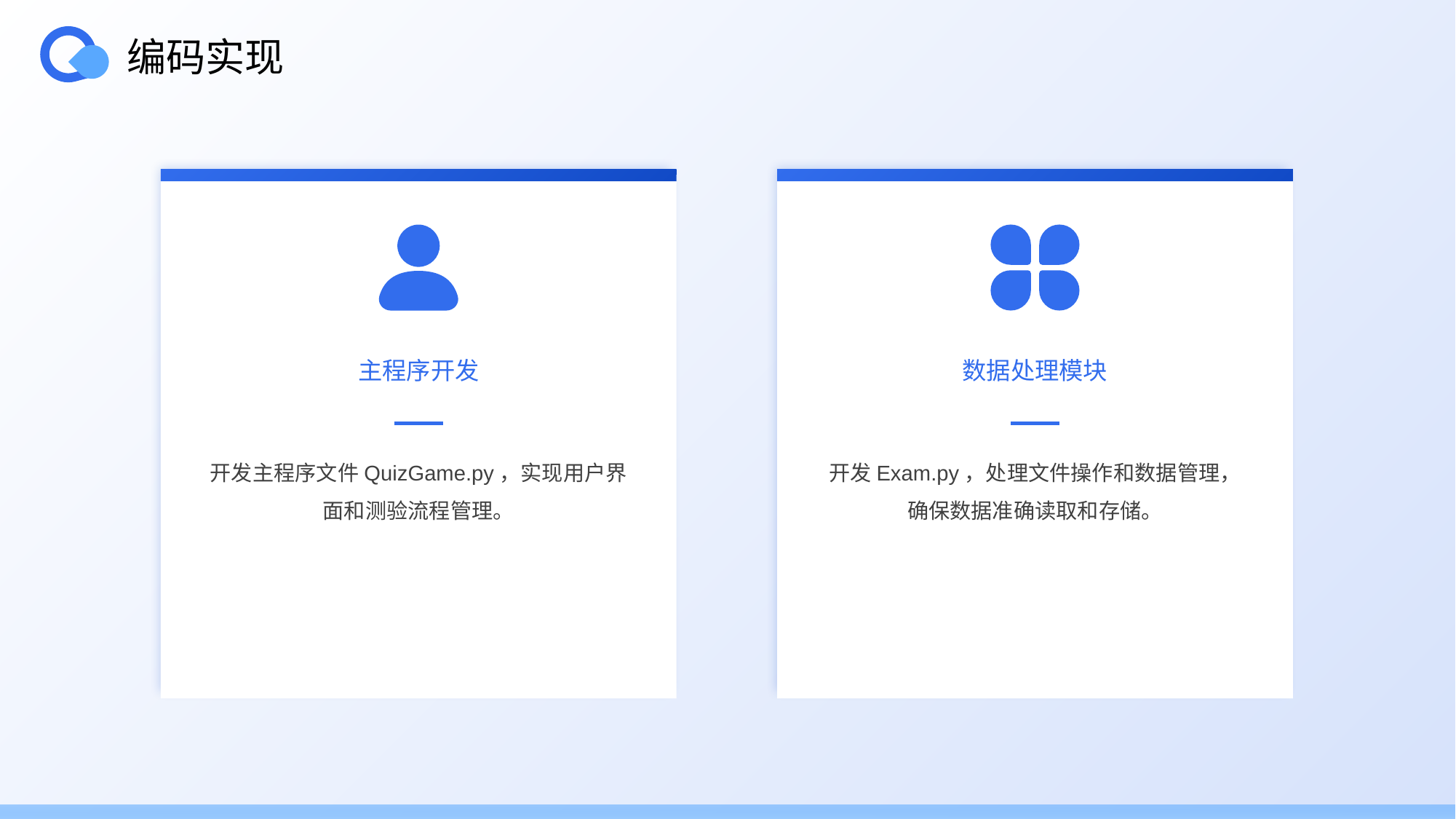

编码实现

主程序开发
数据处理模块
开发主程序文件QuizGame.py，实现用户界面和测验流程管理。
开发Exam.py，处理文件操作和数据管理，确保数据准确读取和存储。